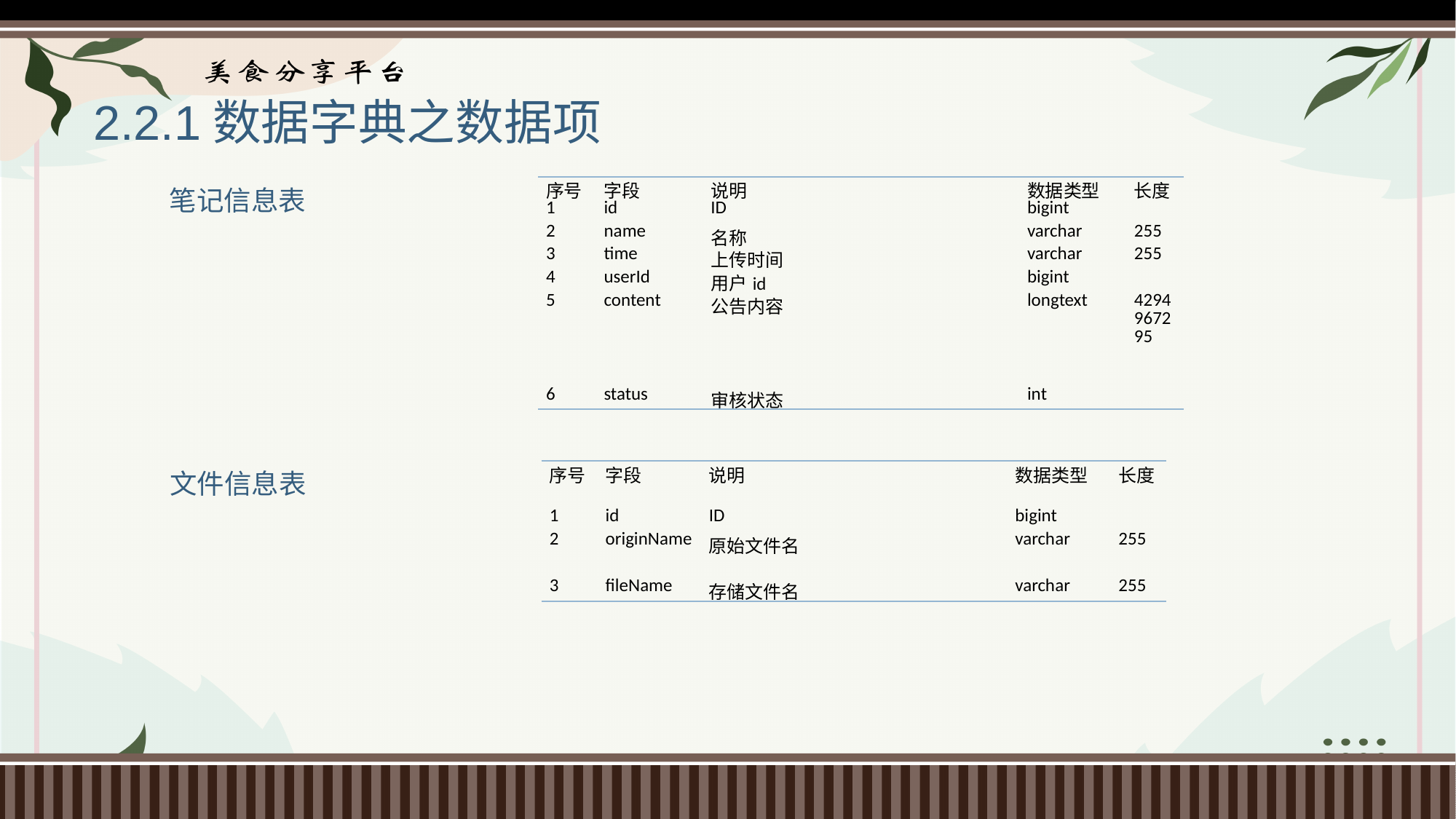

# 2.2.1数据字典之数据项
| 序号 | 字段 | 说明 | 数据类型 | 长度 |
| --- | --- | --- | --- | --- |
| 1 | id | ID | bigint |  |
| 2 | name | 名称 | varchar | 255 |
| 3 | time | 上传时间 | varchar | 255 |
| 4 | userId | 用户id | bigint |  |
| 5 | content | 公告内容 | longtext | 4294967295 |
| 6 | status | 审核状态 | int |  |
笔记信息表

文件信息表

| 序号 | 字段 | 说明 | 数据类型 | 长度 |
| --- | --- | --- | --- | --- |
| 1 | id | ID | bigint |  |
| 2 | originName | 原始文件名 | varchar | 255 |
| 3 | fileName | 存储文件名 | varchar | 255 |